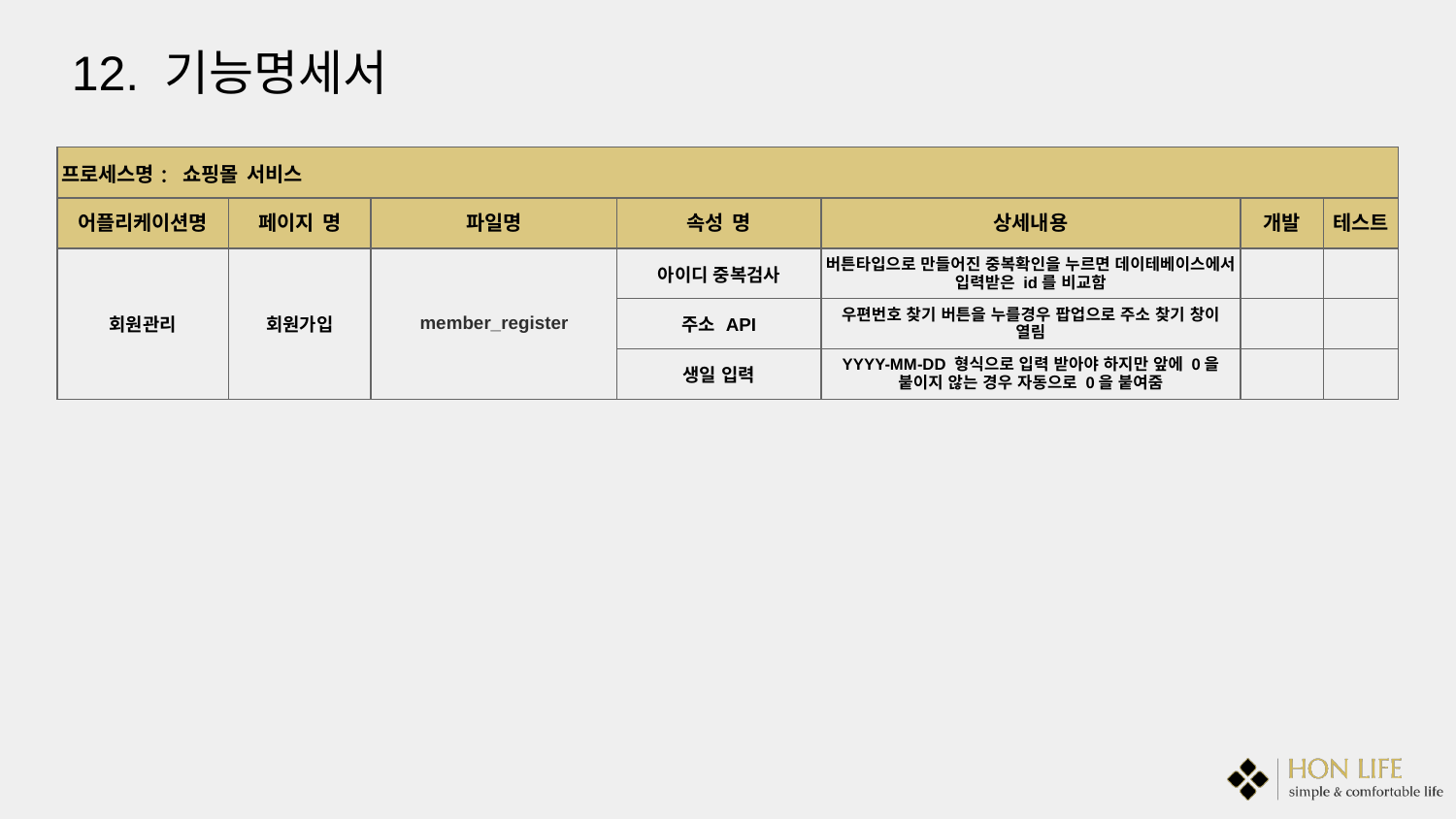

12. 기능명세서

| 프로세스명: 쇼핑몰 서비스 |  |  |  |  |  |  |
| --- | --- | --- | --- | --- | --- | --- |
| 어플리케이션명 | 페이지 명 | 파일명 | 속성 명 | 상세내용 | 개발 | 테스트 |
| 회원관리 | 회원가입 | member\_register | 아이디 중복검사 | 버튼타입으로 만들어진 중복확인을 누르면 데이테베이스에서 입력받은 id를 비교함 |  |  |
|  |  |  | 주소 API | 우편번호 찾기 버튼을 누를경우 팝업으로 주소 찾기 창이 열림 |  |  |
|  |  |  | 생일 입력 | YYYY-MM-DD 형식으로 입력 받아야 하지만 앞에 0을 붙이지 않는 경우 자동으로 0을 붙여줌 |  |  |